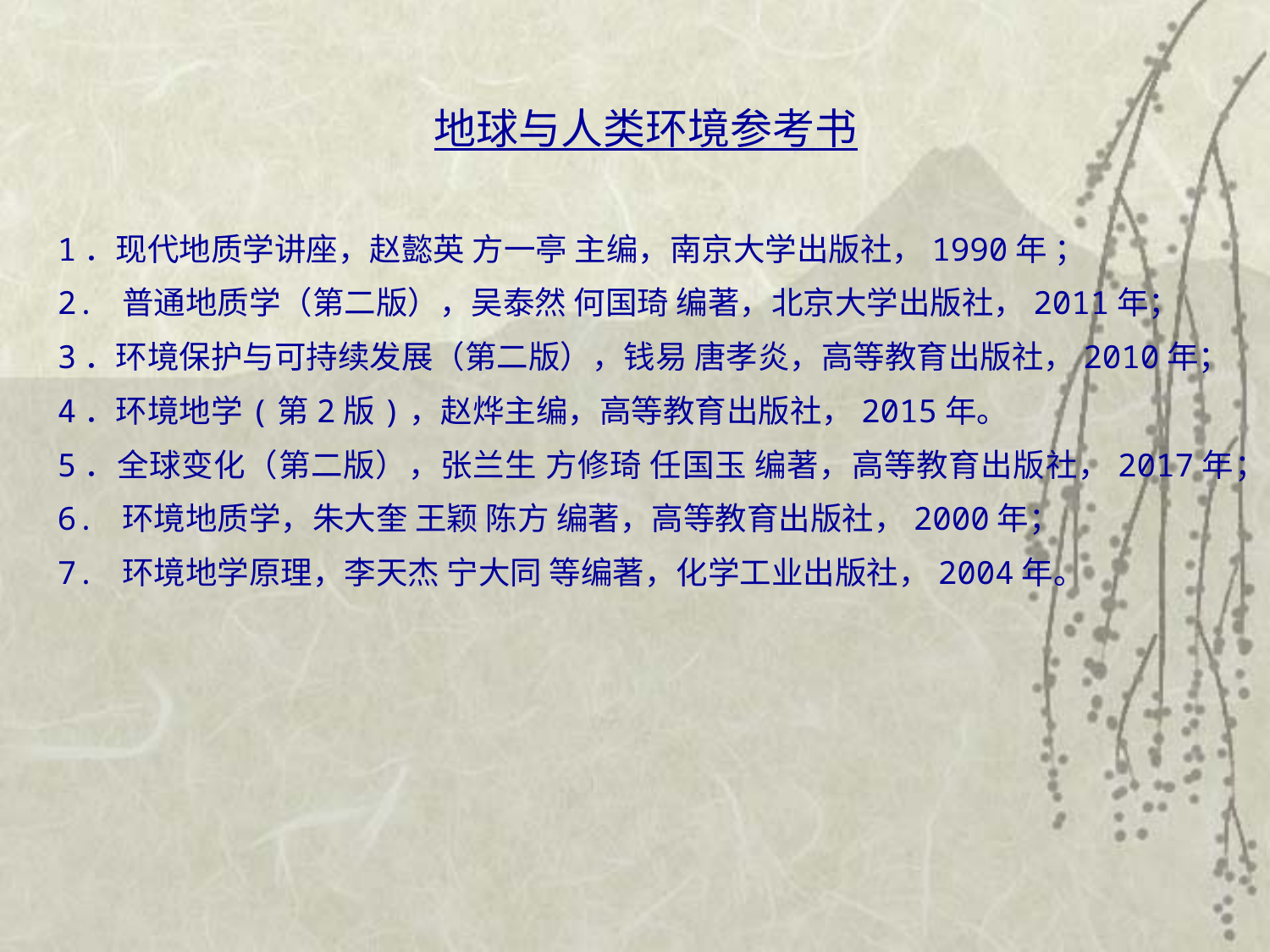

地球与人类环境参考书

1．现代地质学讲座，赵懿英 方一亭 主编，南京大学出版社，1990年 ；
2. 普通地质学（第二版），吴泰然 何国琦 编著，北京大学出版社，2011年；
3．环境保护与可持续发展（第二版），钱易 唐孝炎，高等教育出版社，2010年；
4．环境地学(第2版)，赵烨主编，高等教育出版社，2015年。
5．全球变化（第二版），张兰生 方修琦 任国玉 编著，高等教育出版社，2017年；
6. 环境地质学，朱大奎 王颖 陈方 编著，高等教育出版社，2000年；
7. 环境地学原理，李天杰 宁大同 等编著，化学工业出版社，2004年。